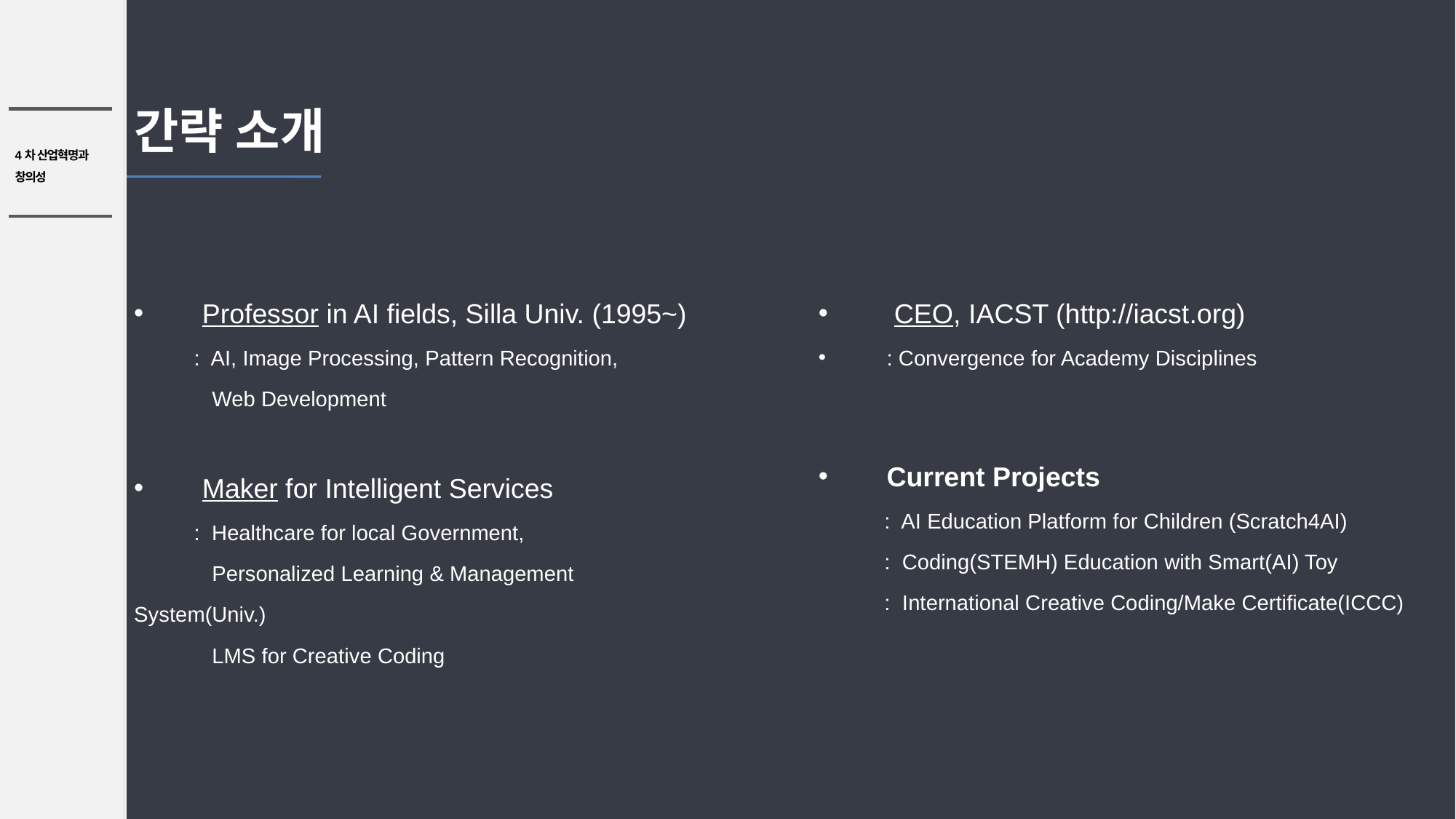

간략 소개
Professor in AI fields, Silla Univ. (1995~)
          :  AI, Image Processing, Pattern Recognition,
             Web Development

Maker for Intelligent Services
          :  Healthcare for local Government,
             Personalized Learning & Management System(Univ.)
             LMS for Creative Coding
 CEO, IACST (http://iacst.org)
: Convergence for Academy Disciplines

Current Projects
           :  AI Education Platform for Children (Scratch4AI)
           :  Coding(STEMH) Education with Smart(AI) Toy
           :  International Creative Coding/Make Certificate(ICCC)